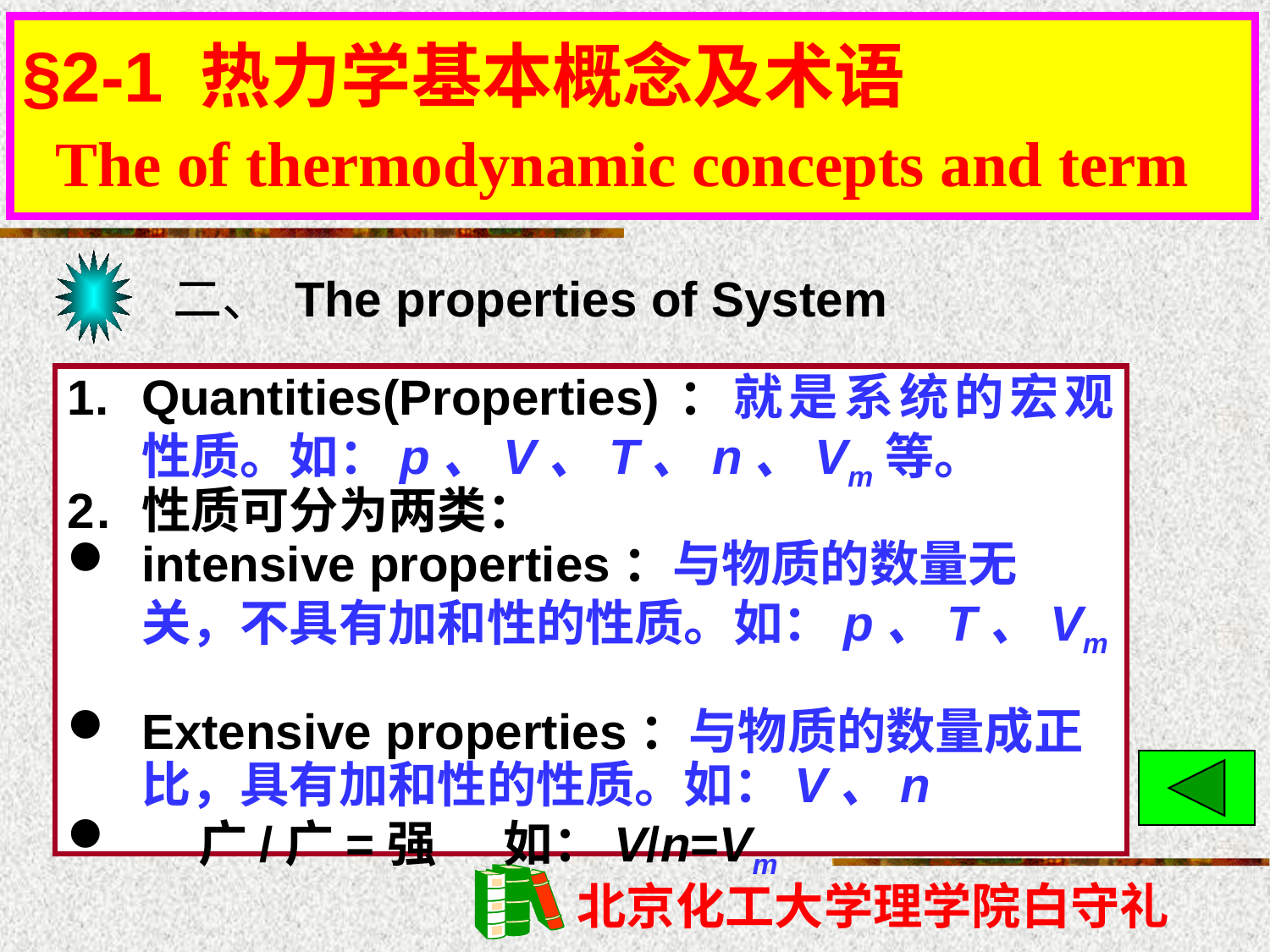

§2-1 热力学基本概念及术语
 The of thermodynamic concepts and term
# §2-1 热力学基本概念及术语
二、 The properties of System

Quantities(Properties)：就是系统的宏观性质。如：p、V、T、n、Vm等。
性质可分为两类：
intensive properties：与物质的数量无关，不具有加和性的性质。如：p、T、Vm
Extensive properties：与物质的数量成正比，具有加和性的性质。如：V、n
    广/广=强      如：V/n=Vm